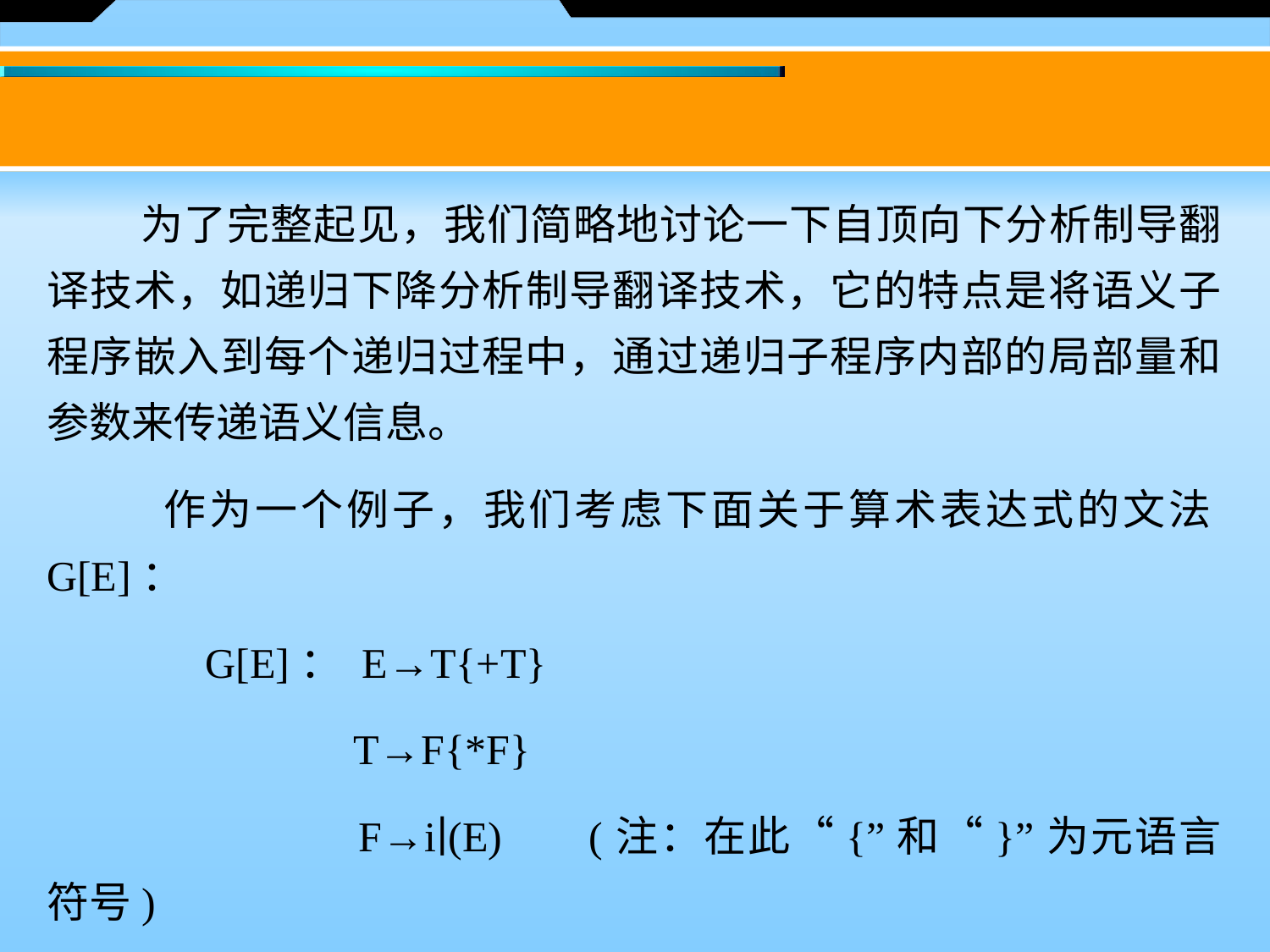

为了完整起见，我们简略地讨论一下自顶向下分析制导翻译技术，如递归下降分析制导翻译技术，它的特点是将语义子程序嵌入到每个递归过程中，通过递归子程序内部的局部量和参数来传递语义信息。
        作为一个例子，我们考虑下面关于算术表达式的文法G[E]：
               G[E]： E→T{+T}
		　T→F{*F}
		　F→i∣(E)       (注：在此“{”和“}”为元语言符号)